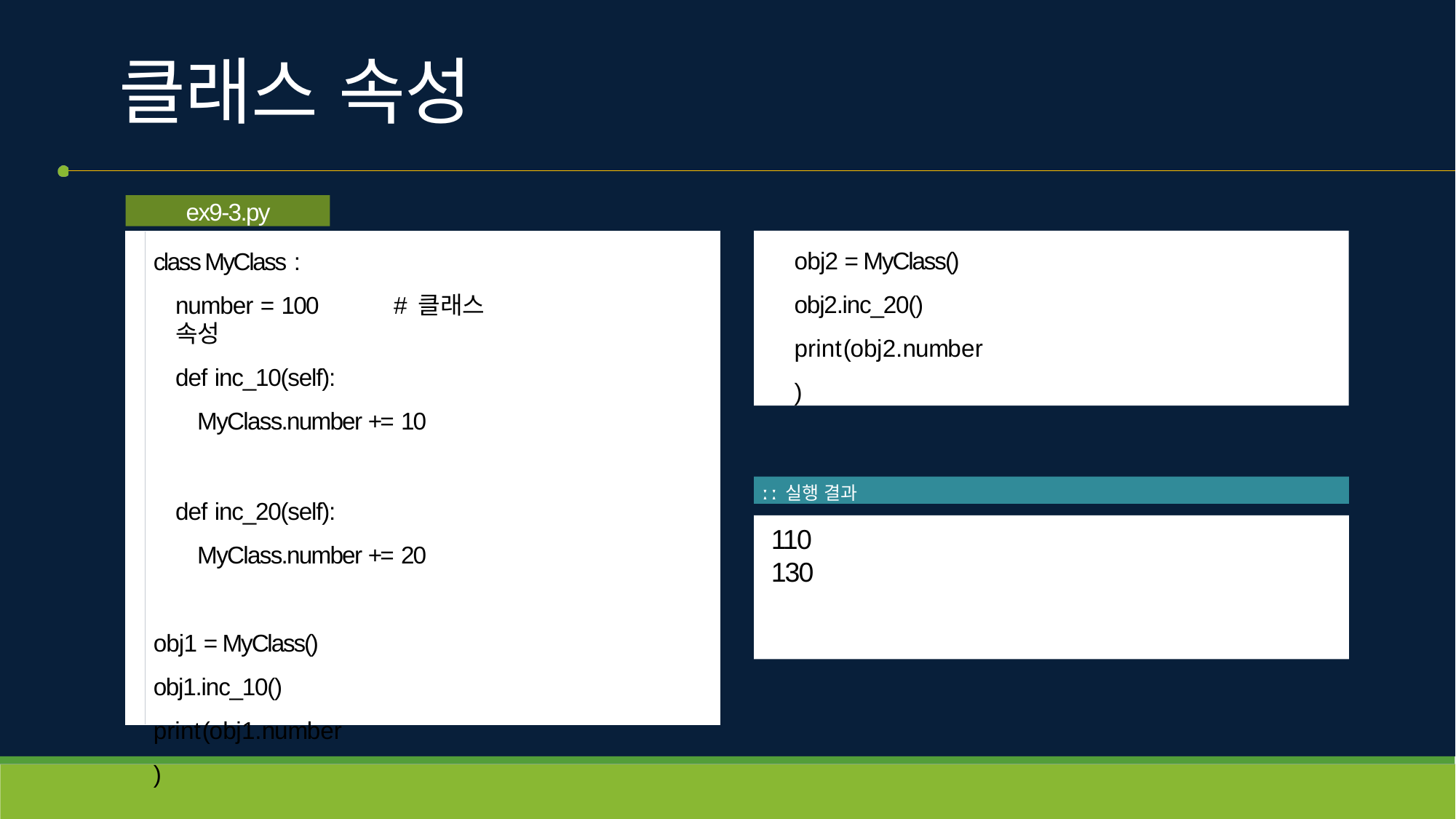

# 클래스 속성

ex9-3.py
class MyClass :
number = 100	# 클래스 속성
def inc_10(self):
MyClass.number += 10

def inc_20(self):
MyClass.number += 20

obj1 = MyClass()  obj1.inc_10()  print(obj1.number)

obj2 = MyClass()  obj2.inc_20()  print(obj2.number)

ː ː 실행 결과

110
130